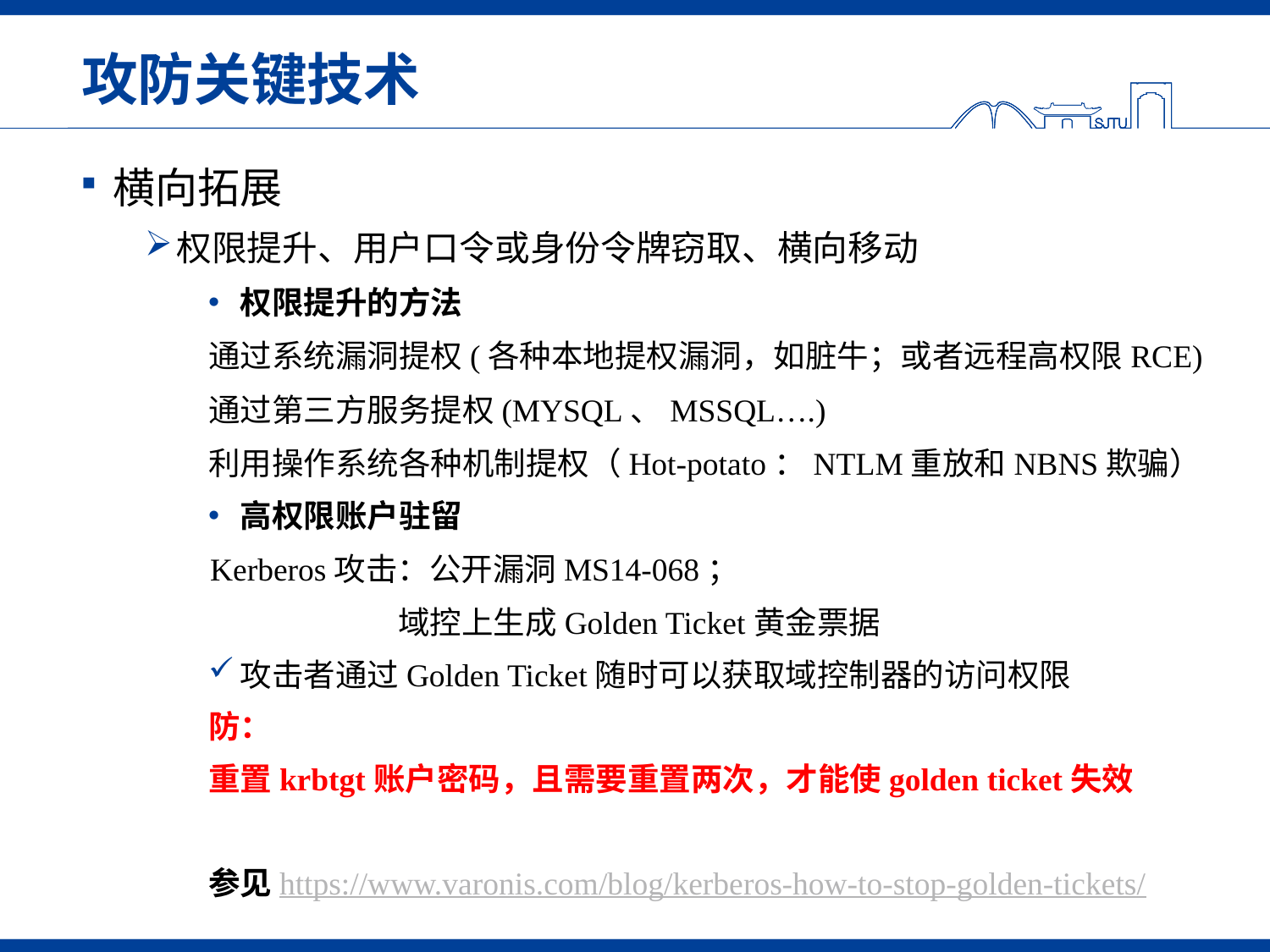

# 攻防关键技术
横向拓展
权限提升、用户口令或身份令牌窃取、横向移动
权限提升的方法
	通过系统漏洞提权(各种本地提权漏洞，如脏牛；或者远程高权限RCE)
	通过第三方服务提权(MYSQL、MSSQL….)
	利用操作系统各种机制提权（Hot-potato：NTLM重放和NBNS欺骗）
高权限账户驻留
                Kerberos攻击：公开漏洞MS14-068；
                                           域控上生成Golden Ticket黄金票据
攻击者通过Golden Ticket随时可以获取域控制器的访问权限
防：
重置krbtgt账户密码，且需要重置两次，才能使golden ticket失效

参见https://www.varonis.com/blog/kerberos-how-to-stop-golden-tickets/